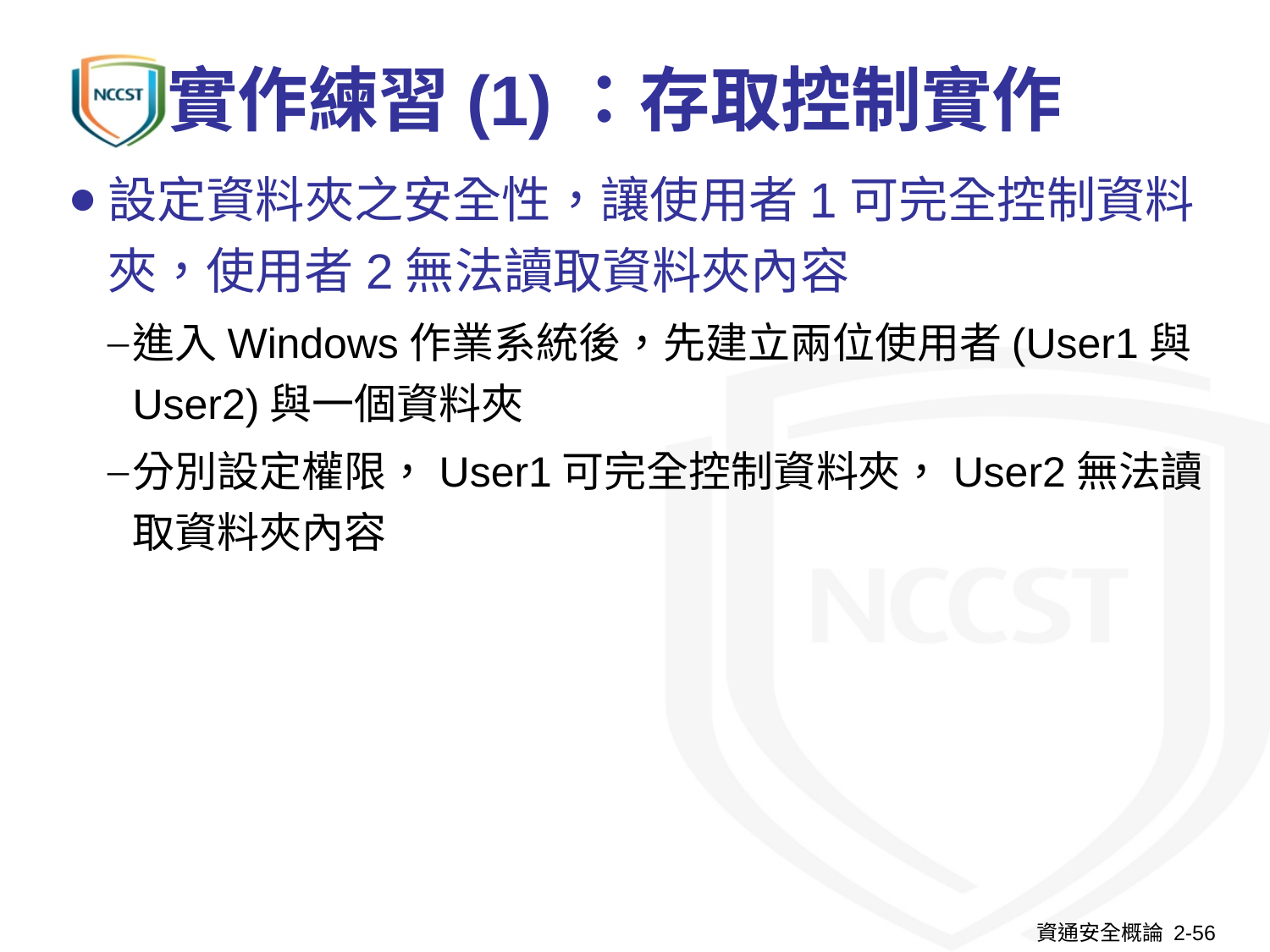

# 實作練習(1)：存取控制實作
設定資料夾之安全性，讓使用者1可完全控制資料夾，使用者2無法讀取資料夾內容
進入Windows作業系統後，先建立兩位使用者(User1與User2)與一個資料夾
分別設定權限，User1可完全控制資料夾，User2無法讀取資料夾內容